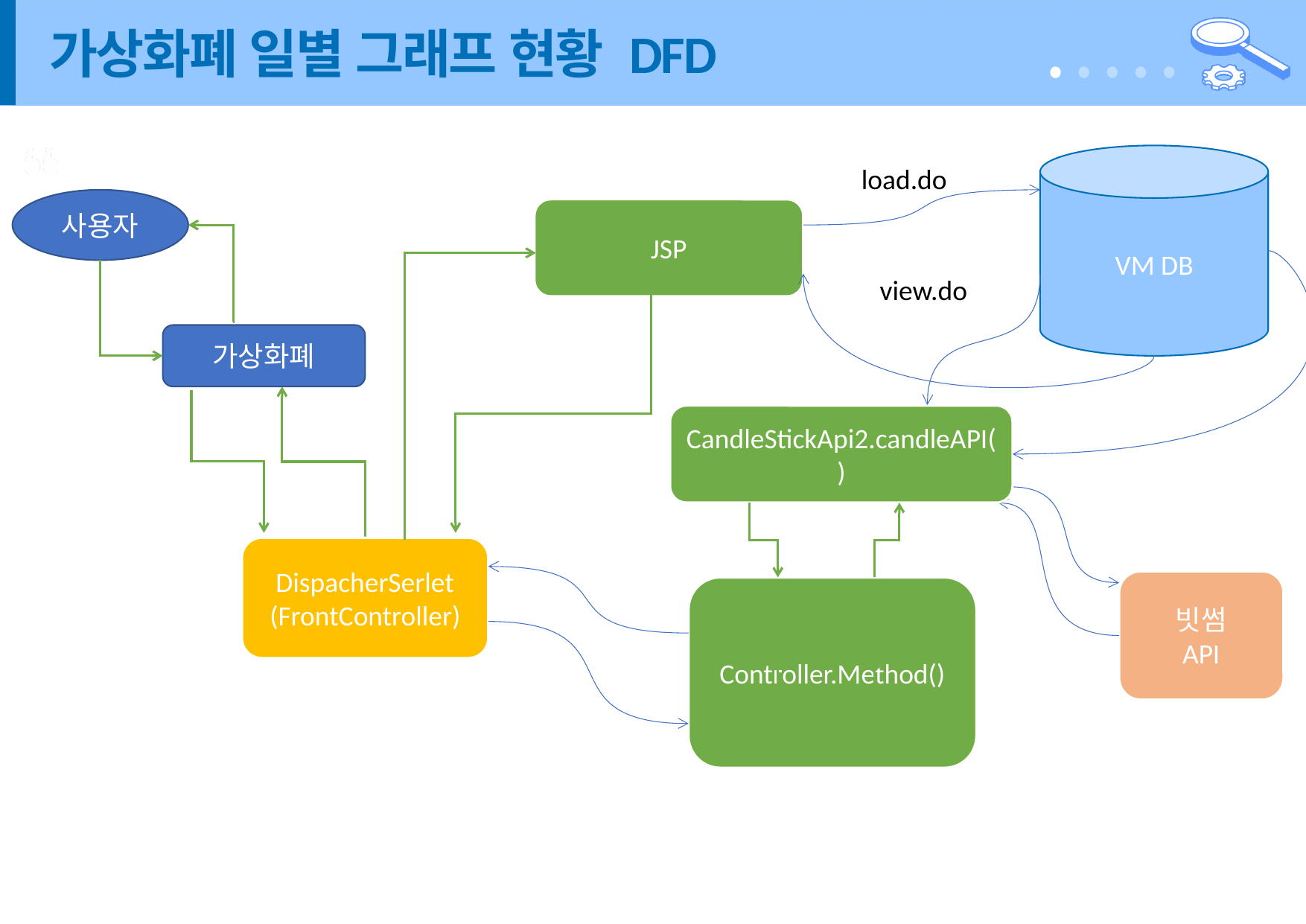

# 가상화폐 일별 그래프 현황 DFD
VM DB
load.do
사용자
JSP
view.do
가상화폐
CandleStickApi2.candleAPI()
DispacherSerlet
(FrontController)
빗썸
API
Controller.Method()